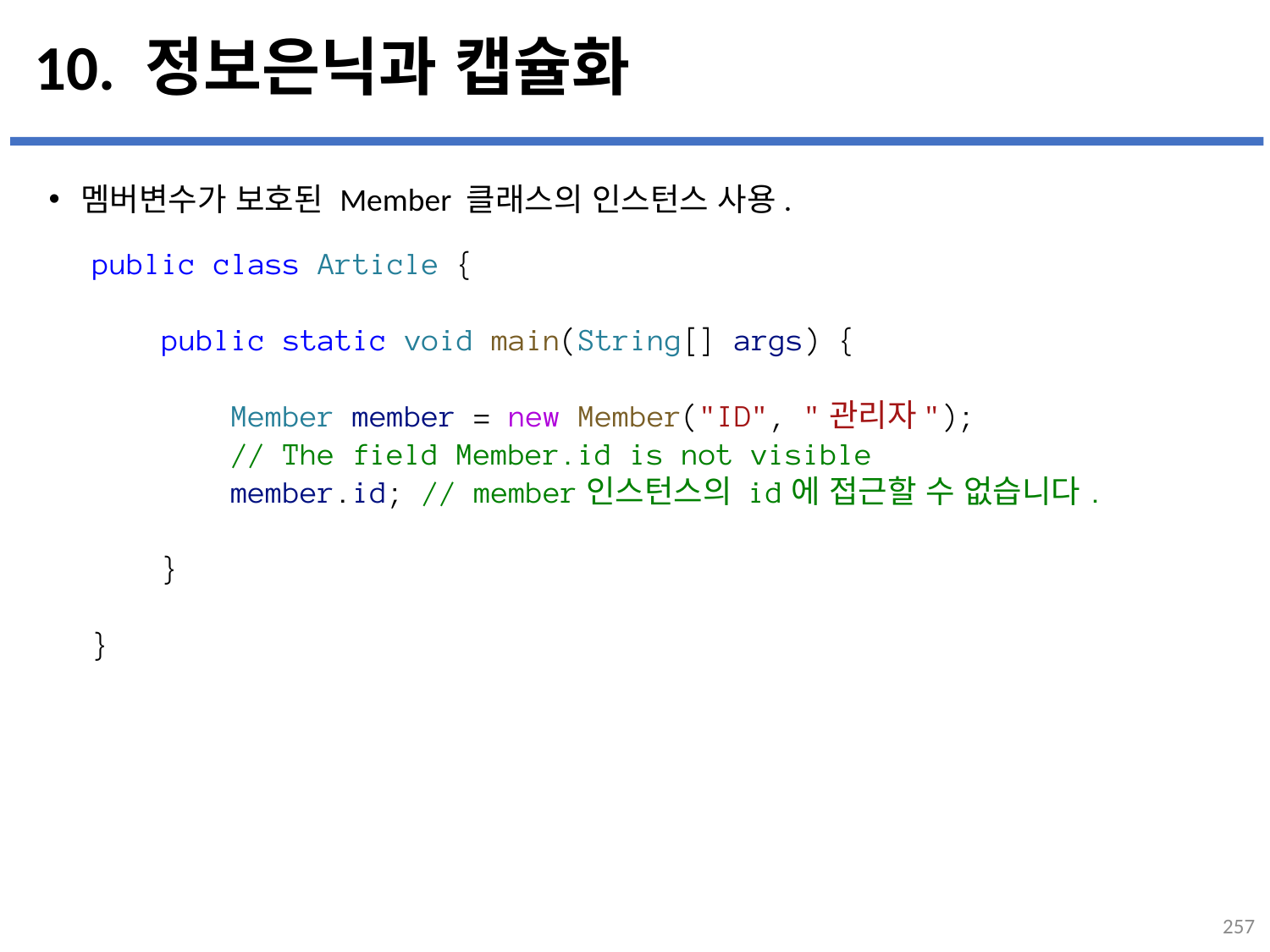

# 10. 정보은닉과 캡슐화
멤버변수가 보호된 Member 클래스의 인스턴스 사용.
...

설명
public class Article {

    public static void main(String[] args) {

        Member member = new Member("ID", "관리자");
        // The field Member.id is not visible
        member.id; // member인스턴스의 id에 접근할 수 없습니다.
    }
}
257